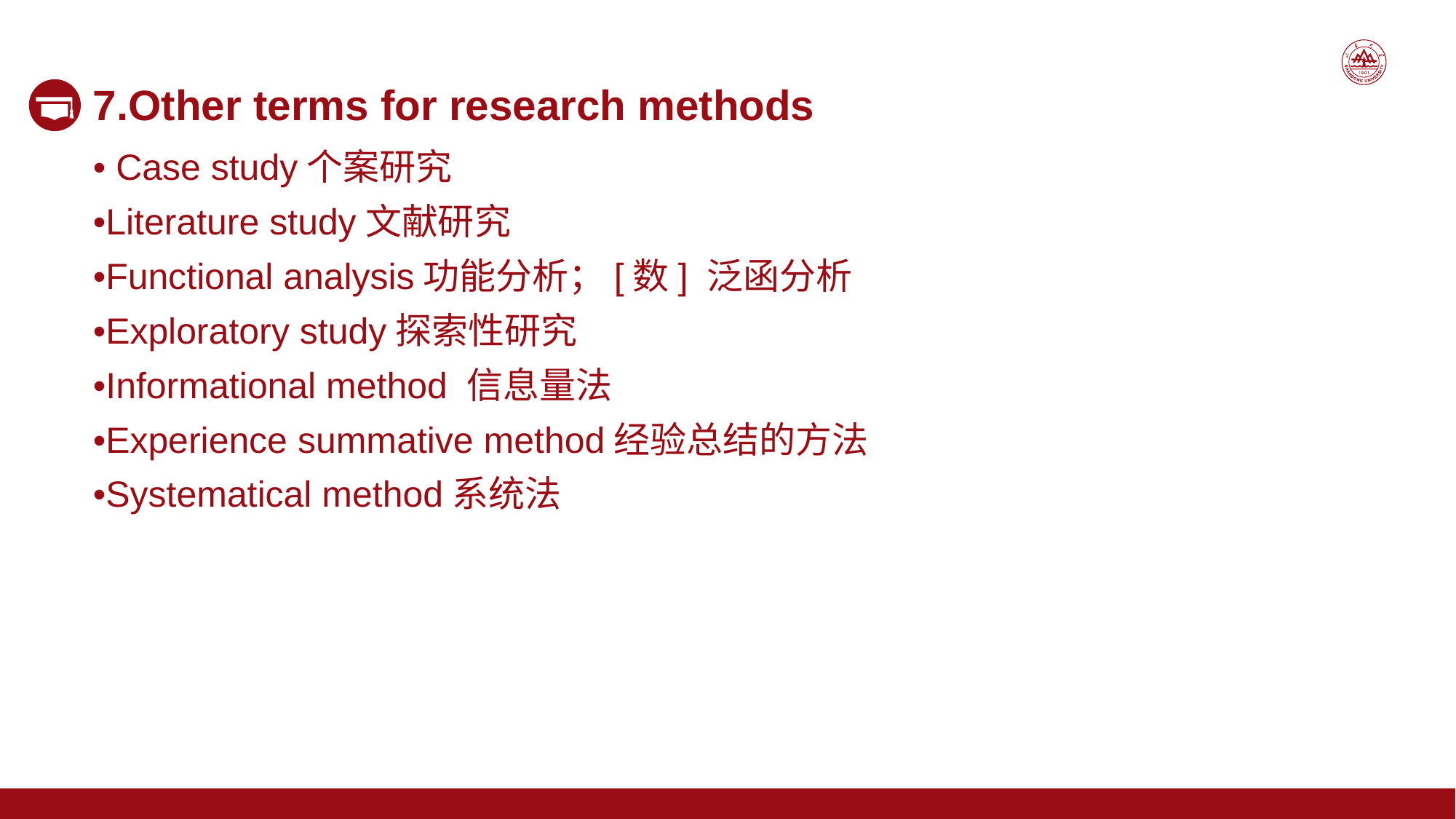

7.Other terms for research methods
• Case study个案研究
•Literature study文献研究
•Functional analysis功能分析；[数] 泛函分析
•Exploratory study探索性研究
•Informational method 信息量法
•Experience summative method经验总结的方法
•Systematical method系统法